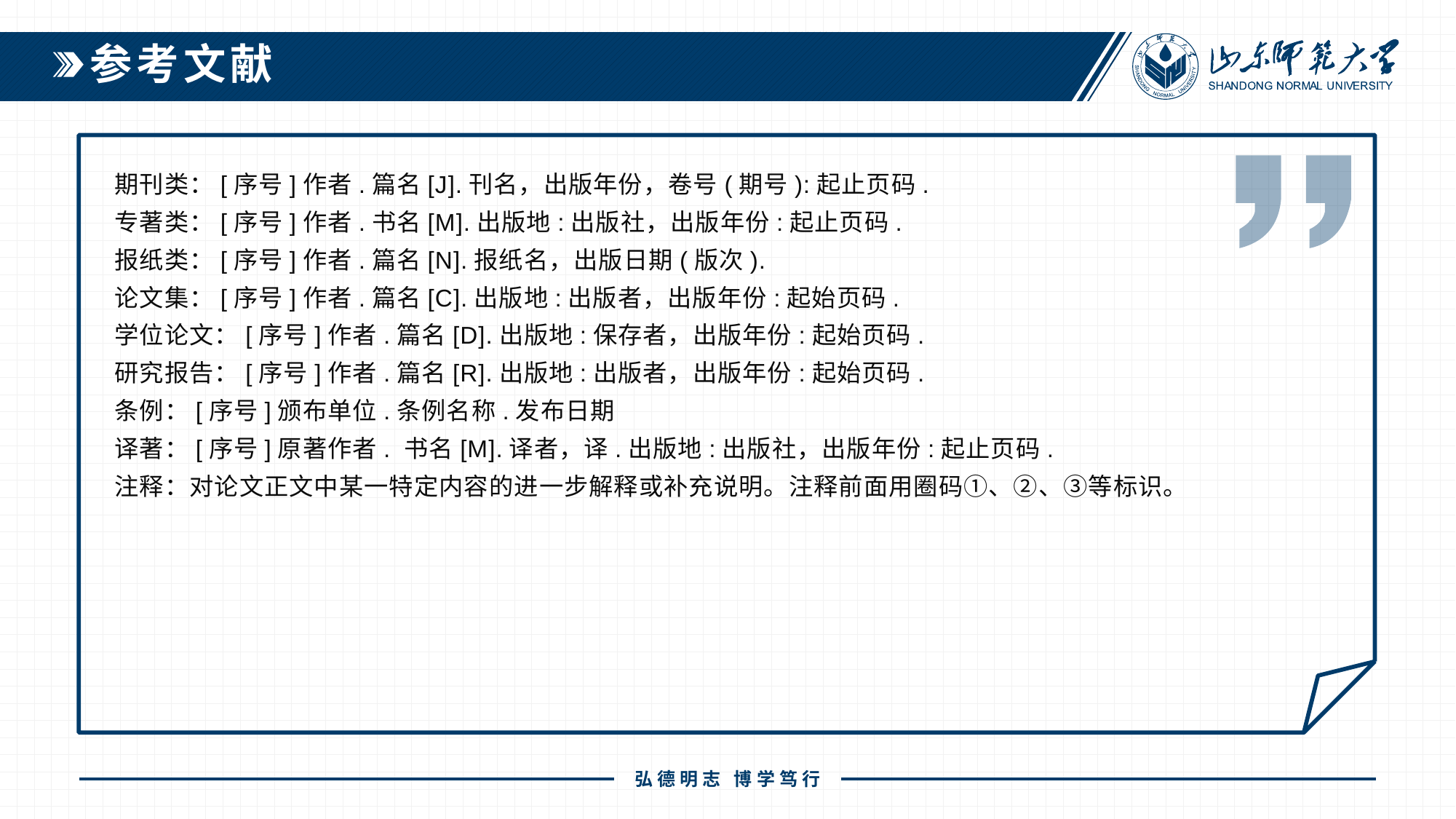

参考文献

期刊类：[序号]作者.篇名[J].刊名，出版年份，卷号(期号):起止页码.
专著类：[序号]作者.书名[M].出版地:出版社，出版年份:起止页码.
报纸类：[序号]作者.篇名[N].报纸名，出版日期(版次).
论文集：[序号]作者.篇名[C].出版地:出版者，出版年份:起始页码.
学位论文：[序号]作者.篇名[D].出版地:保存者，出版年份:起始页码.
研究报告：[序号]作者.篇名[R].出版地:出版者，出版年份:起始页码.
条例：[序号]颁布单位.条例名称.发布日期
译著：[序号]原著作者. 书名[M].译者，译.出版地:出版社，出版年份:起止页码.
注释：对论文正文中某一特定内容的进一步解释或补充说明。注释前面用圈码①、②、③等标识。